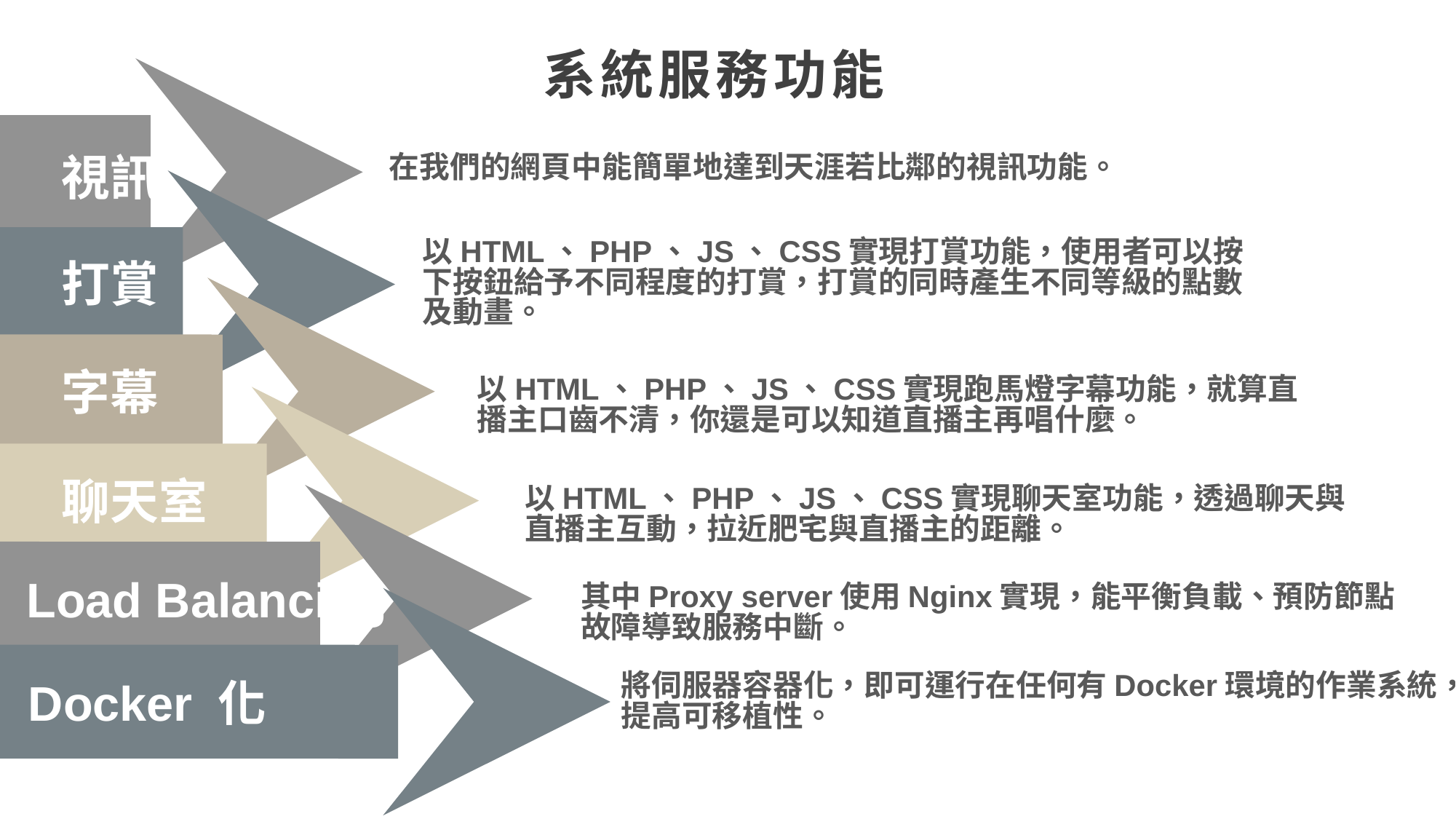

系統服務功能
視訊
在我們的網頁中能簡單地達到天涯若比鄰的視訊功能。
以HTML、PHP、JS、CSS實現打賞功能，使用者可以按下按鈕給予不同程度的打賞，打賞的同時產生不同等級的點數及動畫。
打賞
字幕
以HTML、PHP、JS、CSS實現跑馬燈字幕功能，就算直播主口齒不清，你還是可以知道直播主再唱什麼。
聊天室
以HTML、PHP、JS、CSS實現聊天室功能，透過聊天與直播主互動，拉近肥宅與直播主的距離。
Load Balancing
其中Proxy server使用Nginx實現，能平衡負載、預防節點故障導致服務中斷。
Docker 化
將伺服器容器化，即可運行在任何有Docker環境的作業系統，提高可移植性。
7